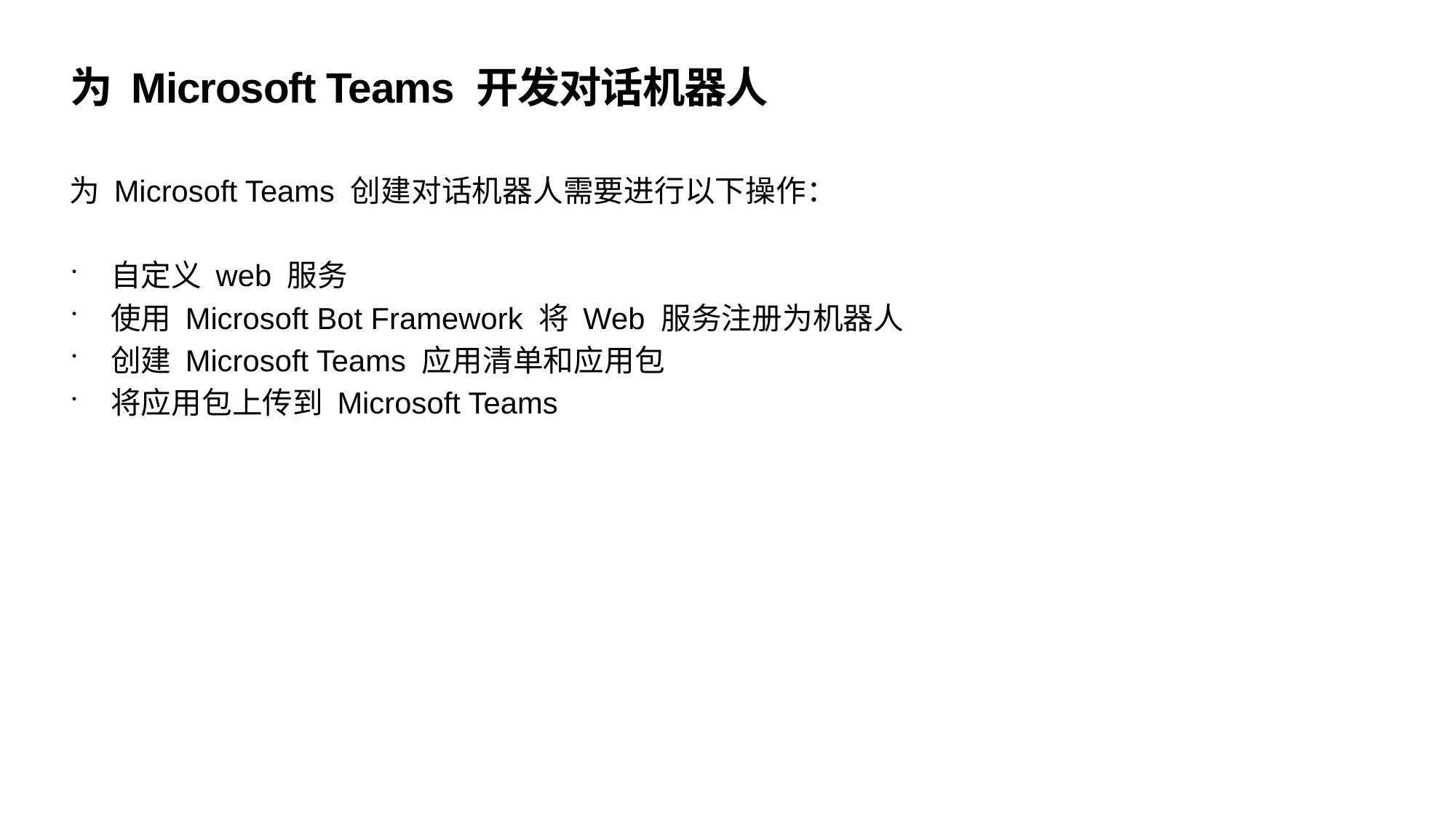

# 为 Microsoft Teams 开发对话机器人
为 Microsoft Teams 创建对话机器人需要进行以下操作：

自定义 web 服务
使用 Microsoft Bot Framework 将 Web 服务注册为机器人
创建 Microsoft Teams 应用清单和应用包
将应用包上传到 Microsoft Teams